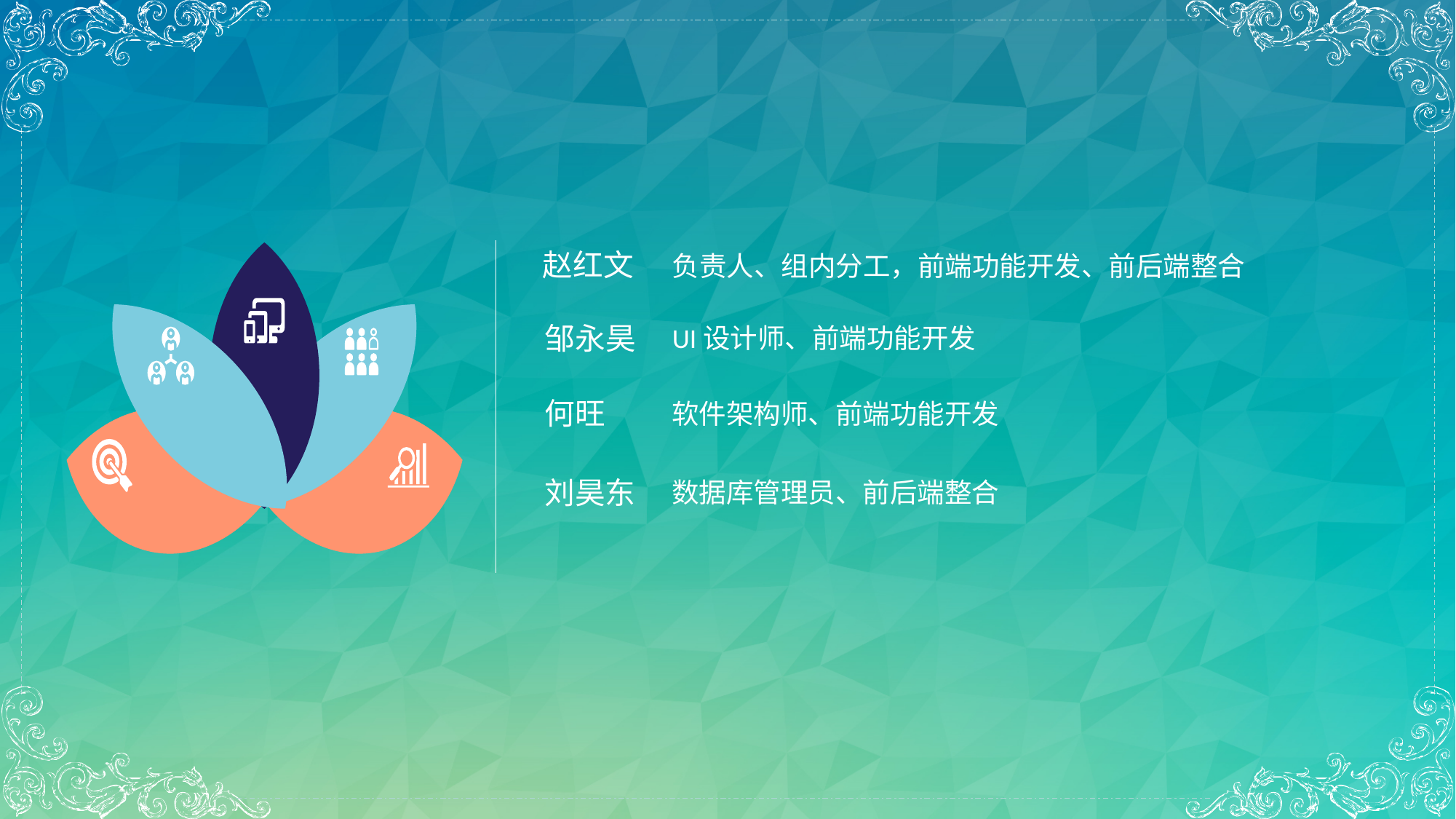

赵红文

负责人、组内分工，前端功能开发、前后端整合
邹永昊
UI设计师、前端功能开发
何旺
软件架构师、前端功能开发
刘昊东
数据库管理员、前后端整合